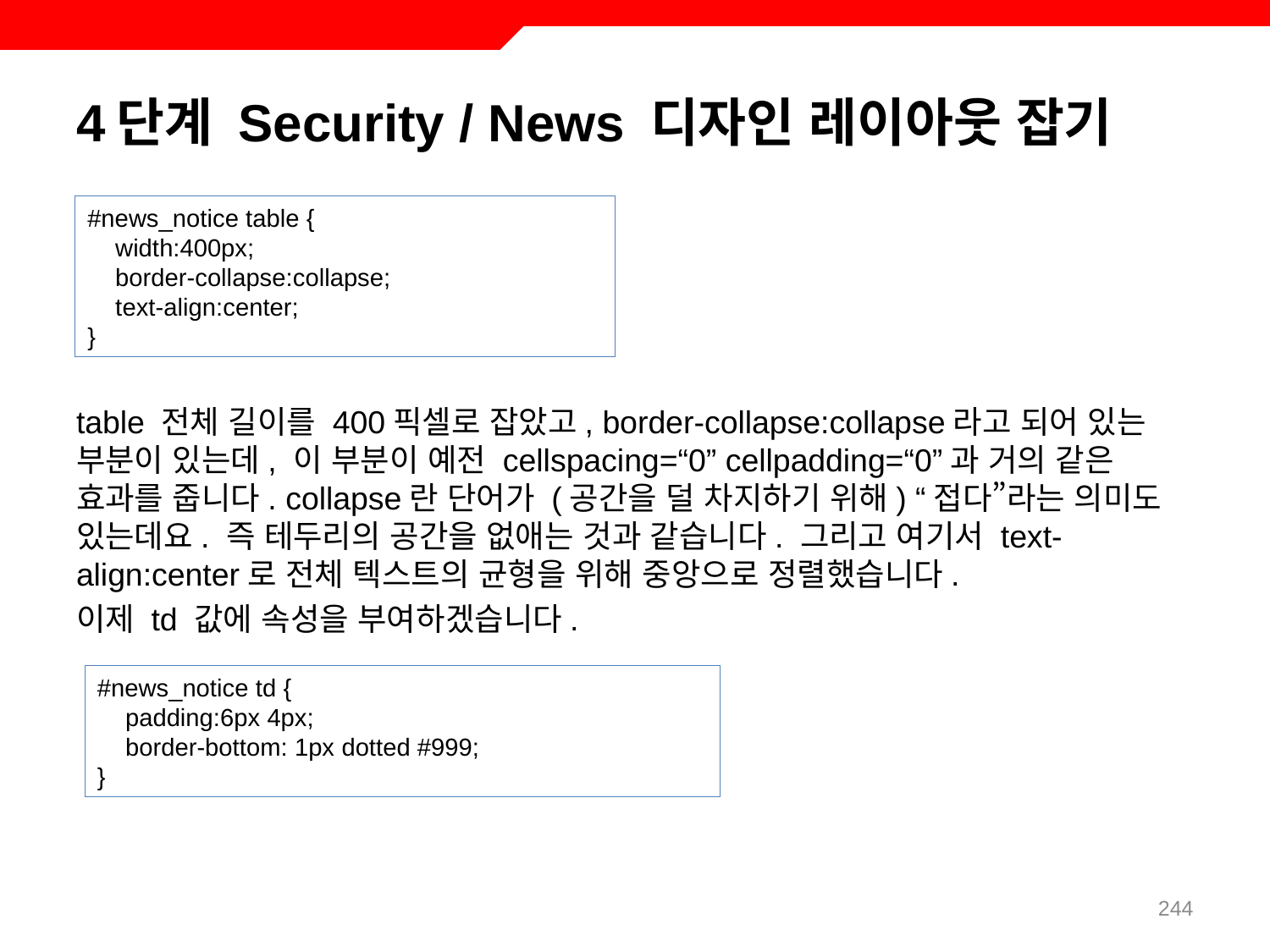

# 4단계 Security / News 디자인 레이아웃 잡기
#news_notice table {
    width:400px;
    border-collapse:collapse;
    text-align:center;
}
table 전체 길이를 400픽셀로 잡았고, border-collapse:collapse라고 되어 있는 부분이 있는데, 이 부분이 예전 cellspacing=“0” cellpadding=“0”과 거의 같은 효과를 줍니다. collapse란 단어가 (공간을 덜 차지하기 위해) “접다”라는 의미도 있는데요. 즉 테두리의 공간을 없애는 것과 같습니다. 그리고 여기서 text-align:center로 전체 텍스트의 균형을 위해 중앙으로 정렬했습니다.
이제 td 값에 속성을 부여하겠습니다.
#news_notice td {
    padding:6px 4px;
    border-bottom: 1px dotted #999;
}
244